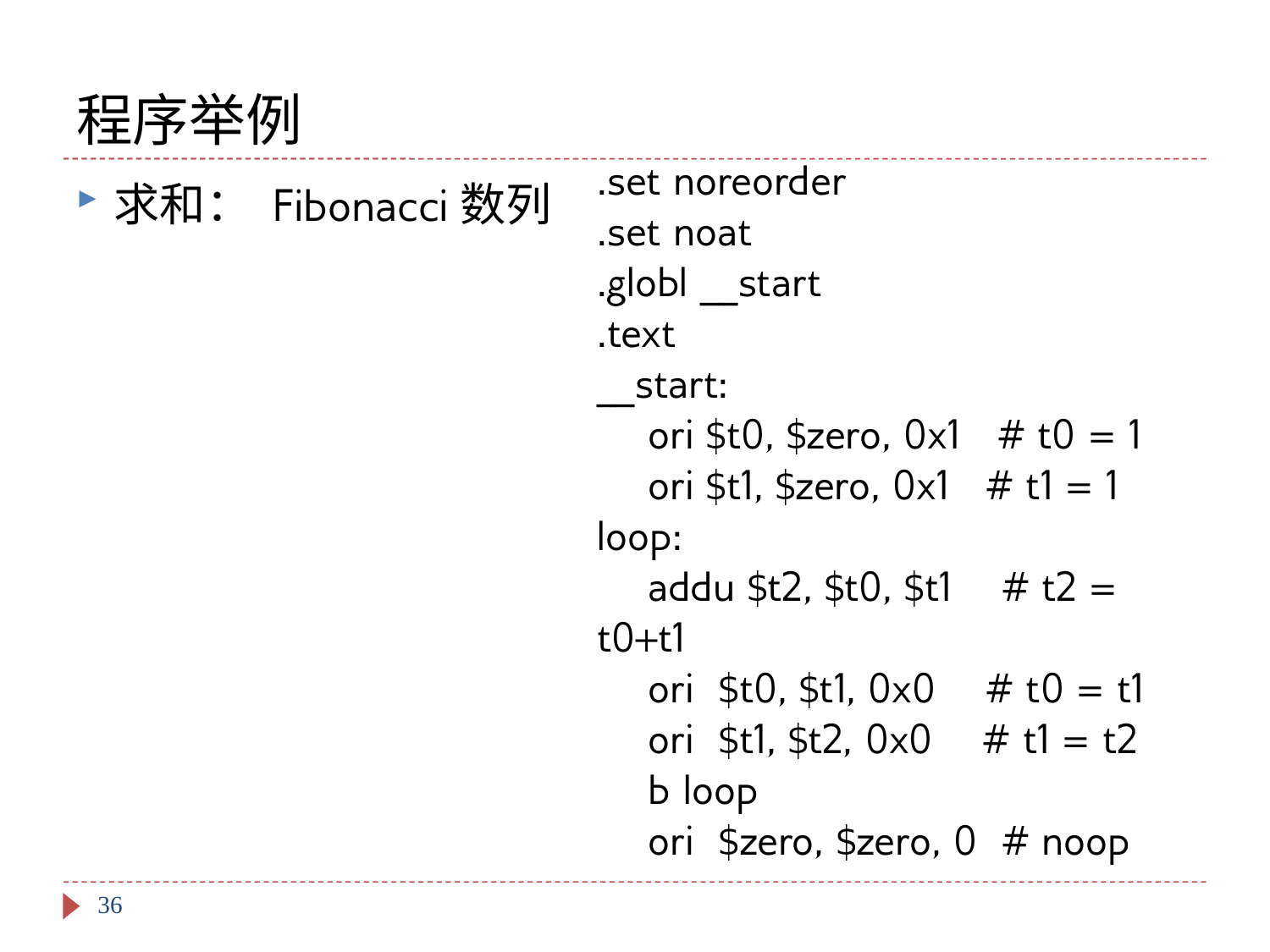

# 程序举例
.set noreorder
.set noat
.globl __start
.text
__start:
    ori $t0, $zero, 0x1   # t0 = 1
    ori $t1, $zero, 0x1   # t1 = 1
loop:
    addu $t2, $t0, $t1    # t2 = t0+t1
    ori  $t0, $t1, 0x0    # t0 = t1
    ori  $t1, $t2, 0x0    # t1 = t2
    b loop
    ori  $zero, $zero, 0  # noop

求和： Fibonacci数列
36